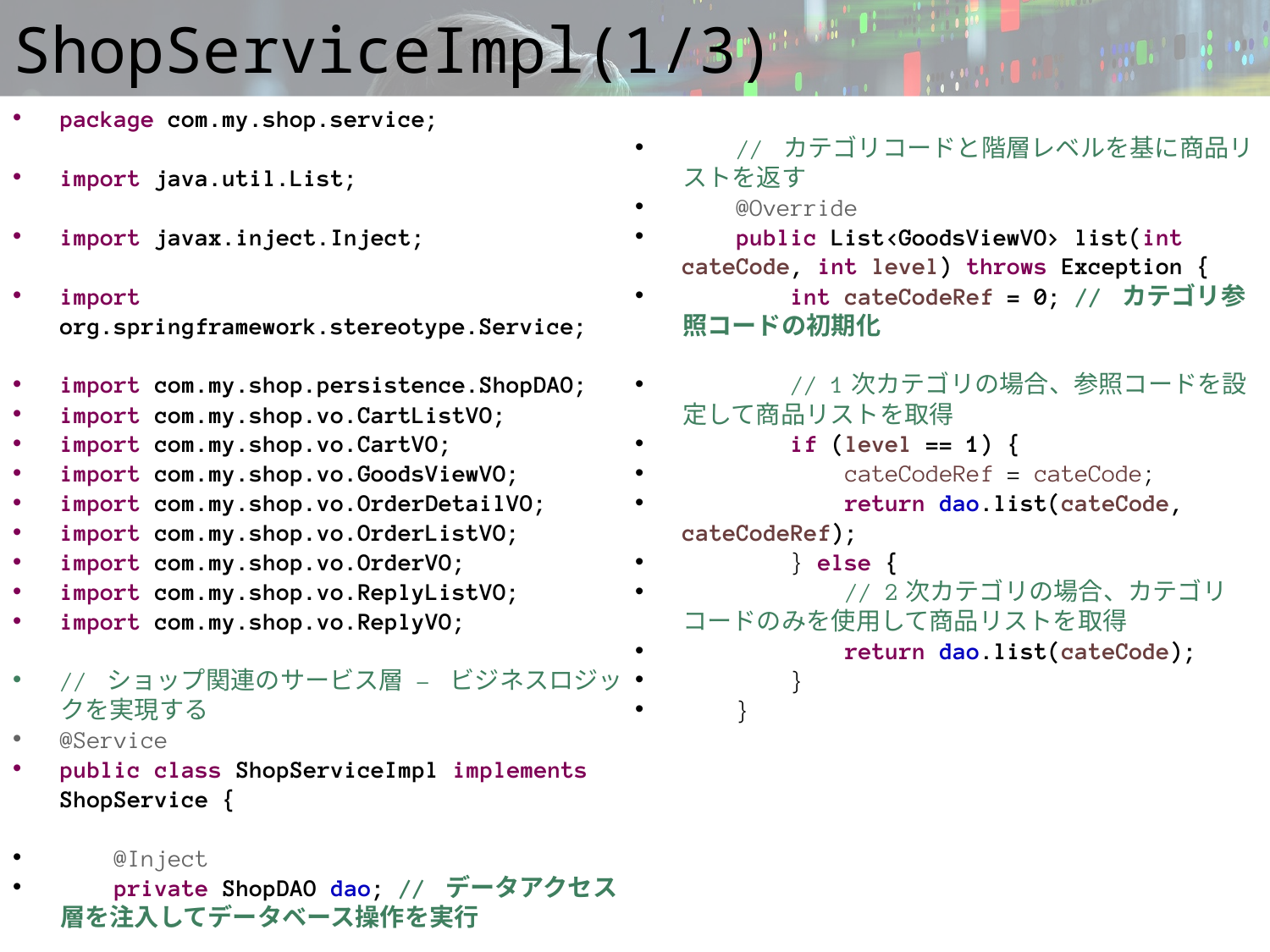

# ShopServiceImpl(1/3)
package com.my.shop.service;

import java.util.List;

import javax.inject.Inject;

import org.springframework.stereotype.Service;

import com.my.shop.persistence.ShopDAO;
import com.my.shop.vo.CartListVO;
import com.my.shop.vo.CartVO;
import com.my.shop.vo.GoodsViewVO;
import com.my.shop.vo.OrderDetailVO;
import com.my.shop.vo.OrderListVO;
import com.my.shop.vo.OrderVO;
import com.my.shop.vo.ReplyListVO;
import com.my.shop.vo.ReplyVO;

// ショップ関連のサービス層 - ビジネスロジックを実現する
@Service
public class ShopServiceImpl implements ShopService {

    @Inject
    private ShopDAO dao; // データアクセス層を注入してデータベース操作を実行

    // カテゴリコードと階層レベルを基に商品リストを返す
    @Override
    public List<GoodsViewVO> list(int cateCode, int level) throws Exception {
        int cateCodeRef = 0; // カテゴリ参照コードの初期化

        // 1次カテゴリの場合、参照コードを設定して商品リストを取得
        if (level == 1) {
            cateCodeRef = cateCode;
            return dao.list(cateCode, cateCodeRef);
        } else {
            // 2次カテゴリの場合、カテゴリコードのみを使用して商品リストを取得
            return dao.list(cateCode);
        }
    }